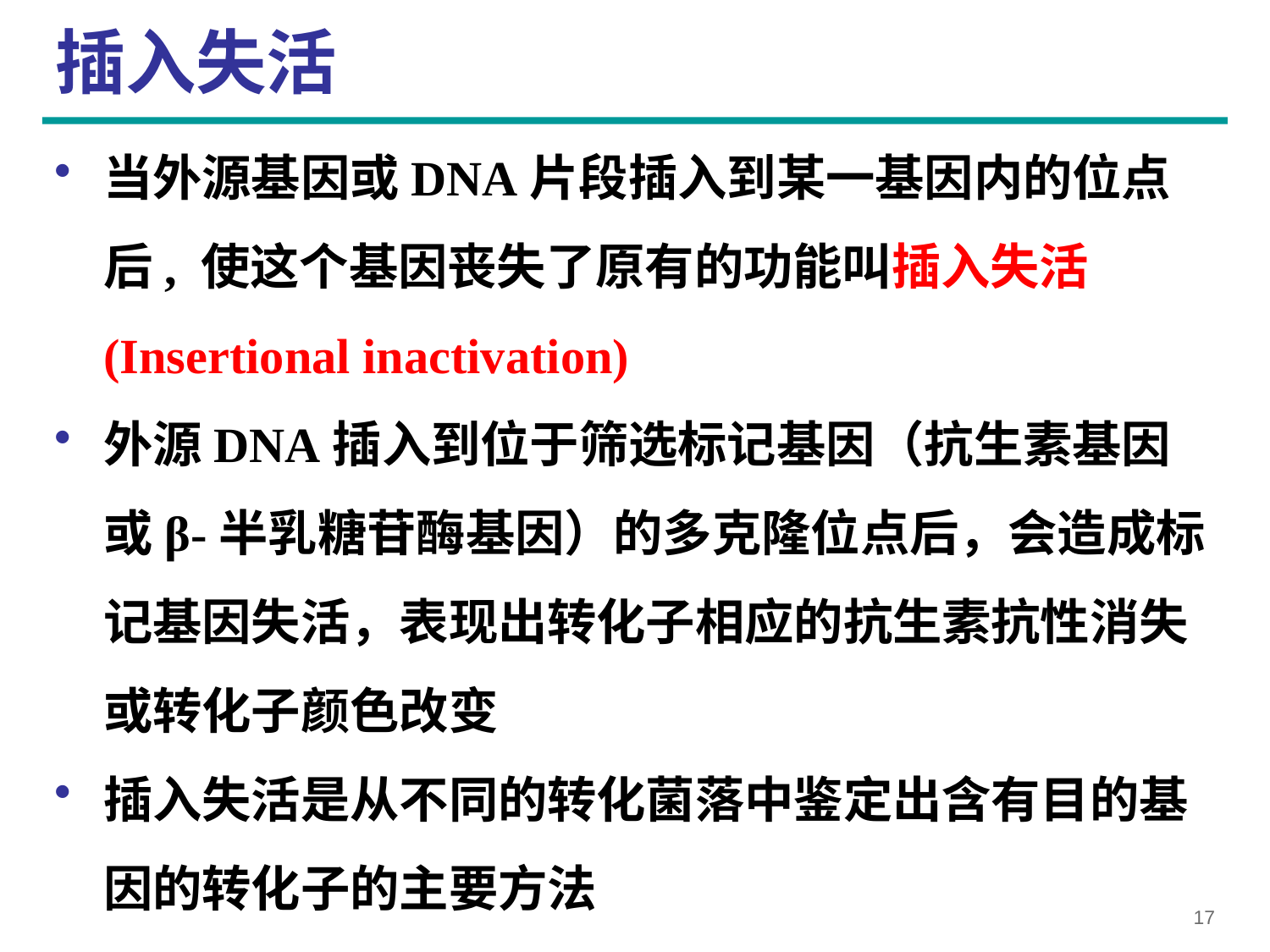

# 插入失活
当外源基因或DNA片段插入到某一基因内的位点后, 使这个基因丧失了原有的功能叫插入失活(Insertional inactivation)
外源DNA插入到位于筛选标记基因（抗生素基因或β-半乳糖苷酶基因）的多克隆位点后，会造成标记基因失活，表现出转化子相应的抗生素抗性消失或转化子颜色改变
插入失活是从不同的转化菌落中鉴定出含有目的基因的转化子的主要方法
17